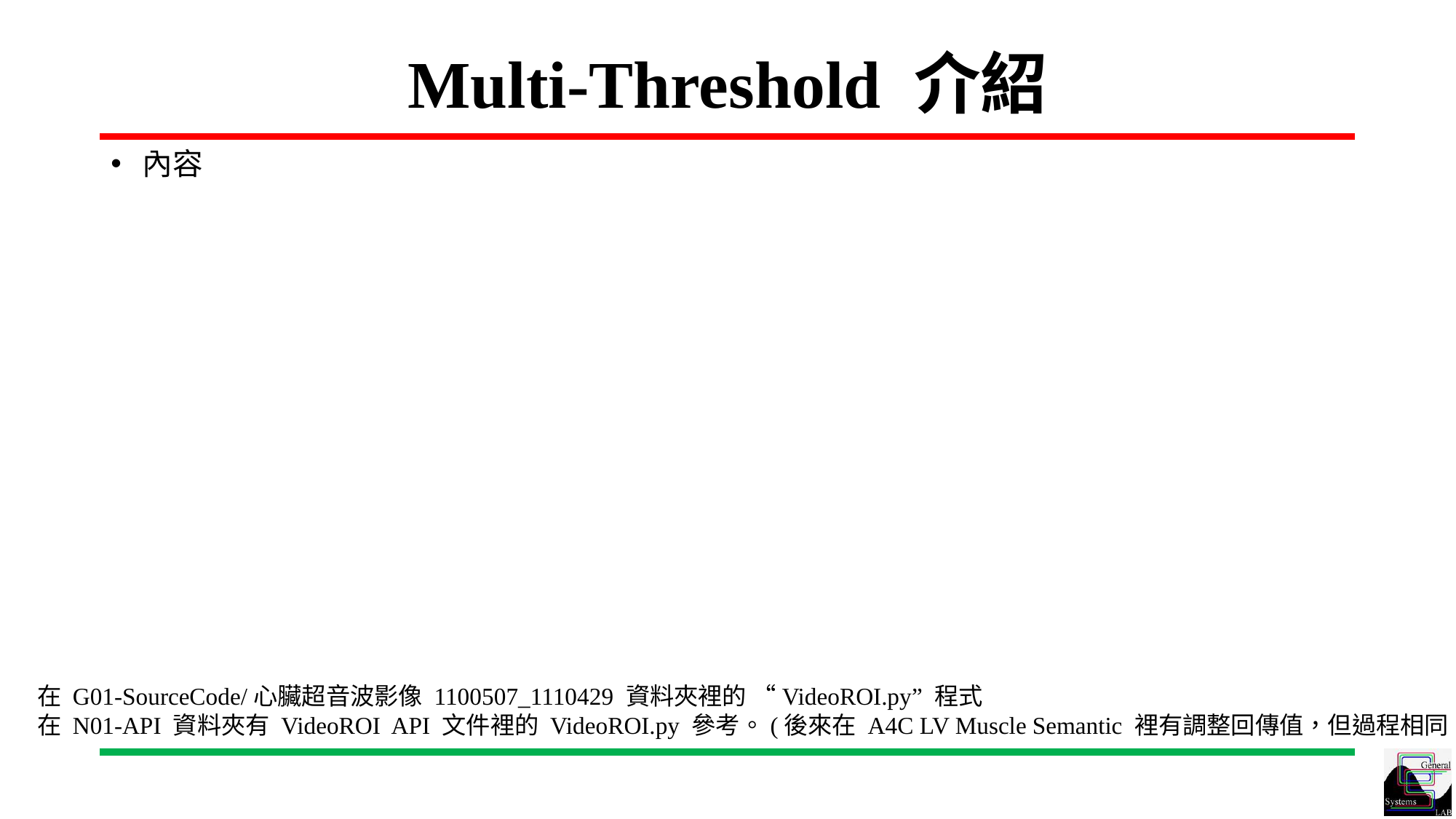

# Multi-Threshold 介紹
 內容
在 G01-SourceCode/心臟超音波影像 1100507_1110429 資料夾裡的 “VideoROI.py” 程式
在 N01-API 資料夾有 VideoROI  API 文件裡的 VideoROI.py 參考。(後來在 A4C LV Muscle Semantic 裡有調整回傳值，但過程相同)